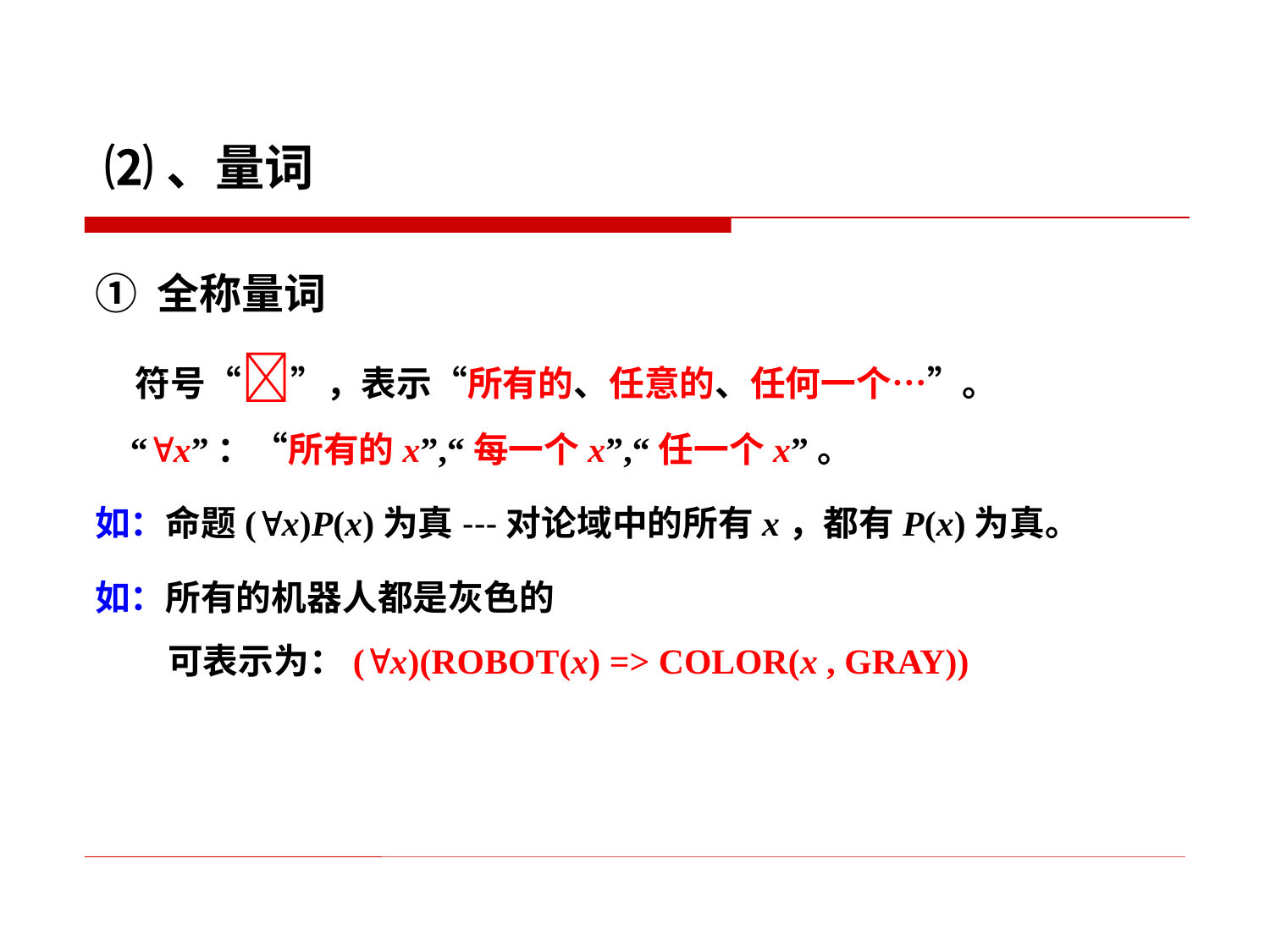

⑵、量词
① 全称量词
    符号“∀”，表示“所有的、任意的、任何一个…”。
    “∀x”：“所有的x”,“每一个x”,“任一个x”。
如：命题(∀x)P(x)为真---对论域中的所有x，都有P(x)为真。
如：所有的机器人都是灰色的
        可表示为：(∀x)(ROBOT(x) => COLOR(x , GRAY))